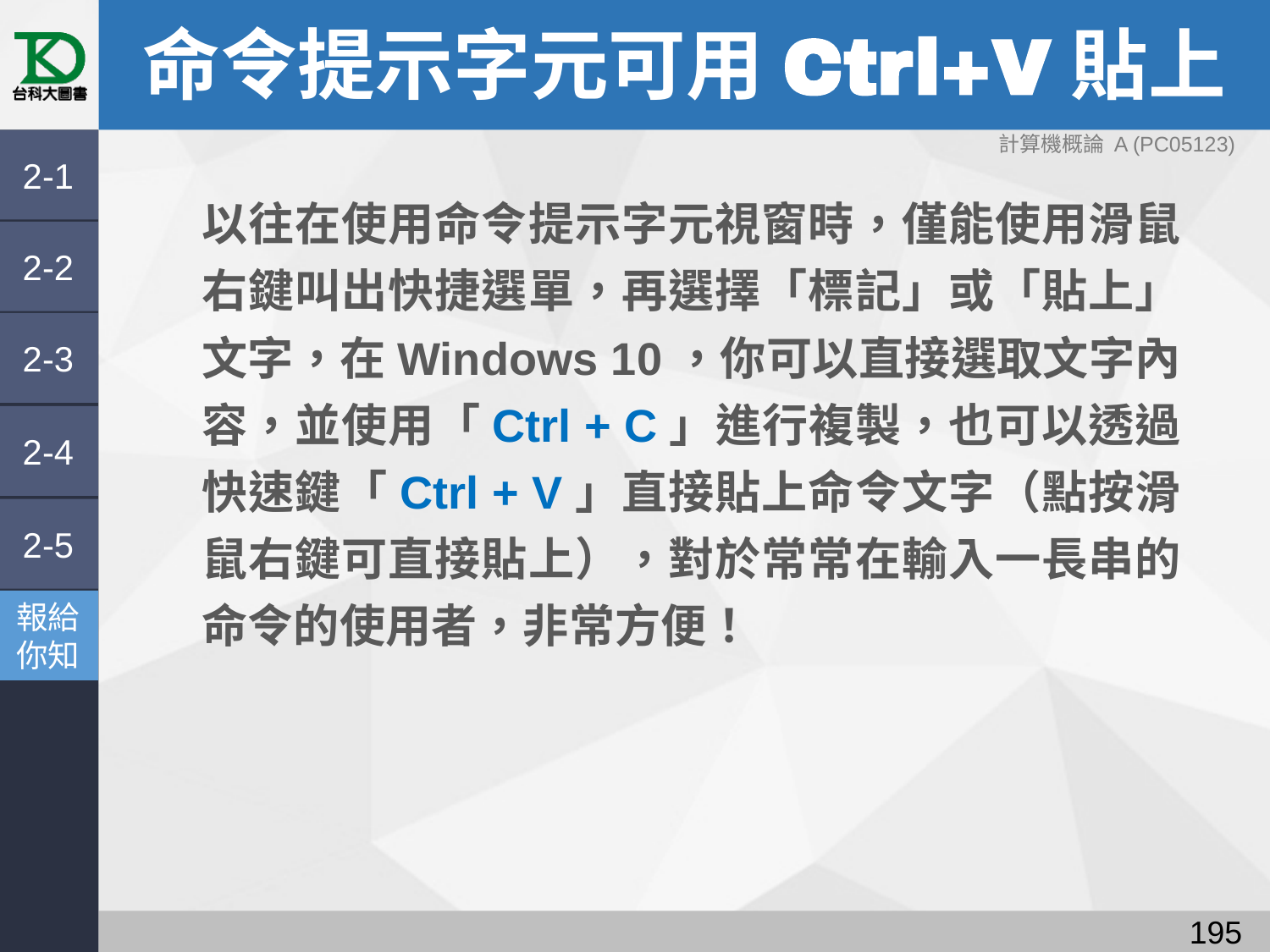

# 命令提示字元可用Ctrl+V貼上
計算機概論 A (PC05123)
2-1
以往在使用命令提示字元視窗時，僅能使用滑鼠右鍵叫出快捷選單，再選擇「標記」或「貼上」文字，在Windows 10，你可以直接選取文字內容，並使用「Ctrl + C」進行複製，也可以透過快速鍵「Ctrl + V」直接貼上命令文字（點按滑鼠右鍵可直接貼上），對於常常在輸入一長串的命令的使用者，非常方便！
2-2
2-3
2-4
2-5
報給
你知
195